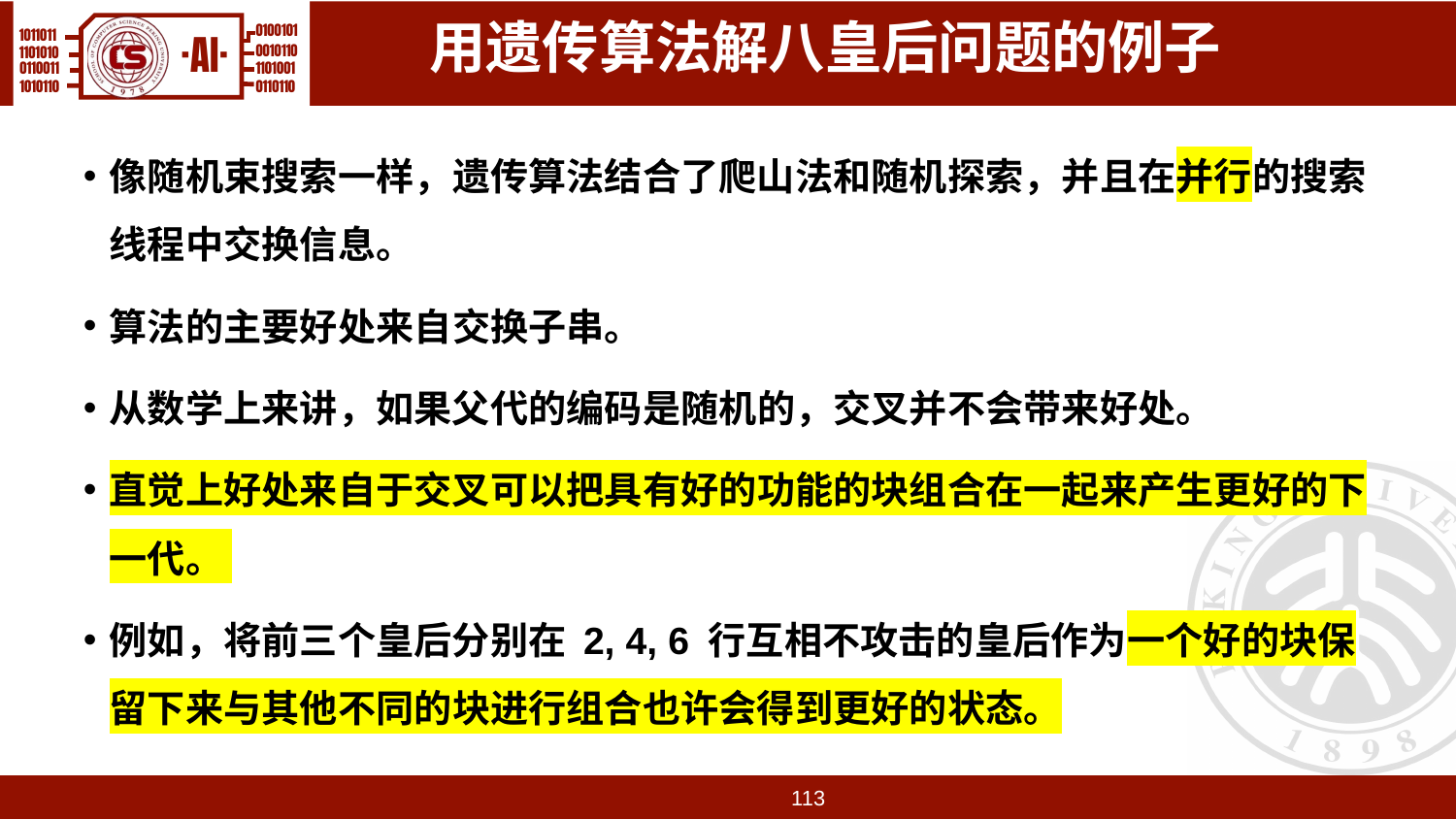

# 用遗传算法解八皇后问题的例子
像随机束搜索一样，遗传算法结合了爬山法和随机探索，并且在并行的搜索线程中交换信息。
算法的主要好处来自交换子串。
从数学上来讲，如果父代的编码是随机的，交叉并不会带来好处。
直觉上好处来自于交叉可以把具有好的功能的块组合在一起来产生更好的下一代。
例如，将前三个皇后分别在 2, 4, 6 行互相不攻击的皇后作为一个好的块保留下来与其他不同的块进行组合也许会得到更好的状态。
113